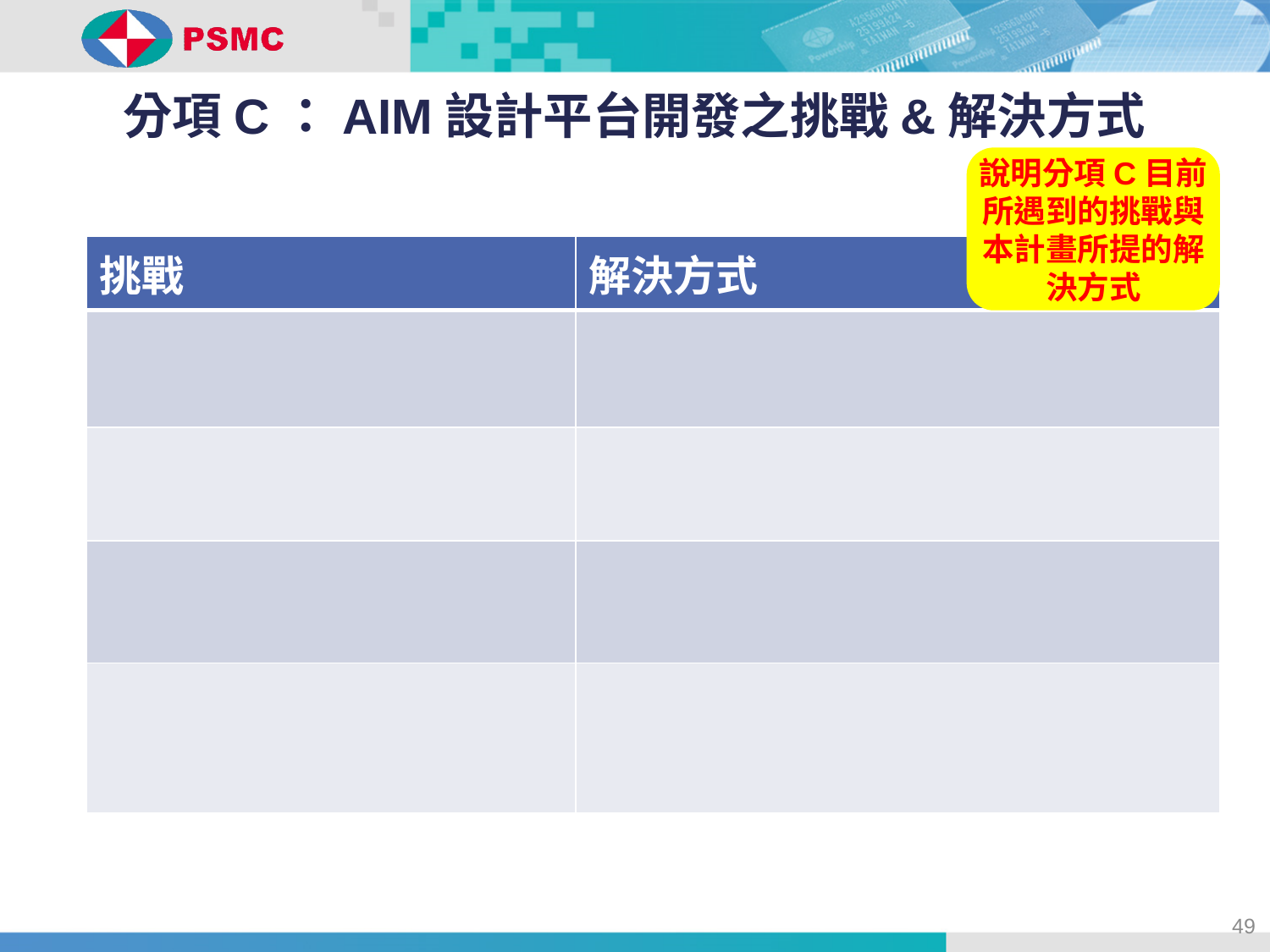

分項C：AIM設計平台開發之挑戰&解決方式

說明分項C目前所遇到的挑戰與本計畫所提的解決方式
| 挑戰 | 解決方式 |
| --- | --- |
|  |  |
|  |  |
|  |  |
|  |  |
49